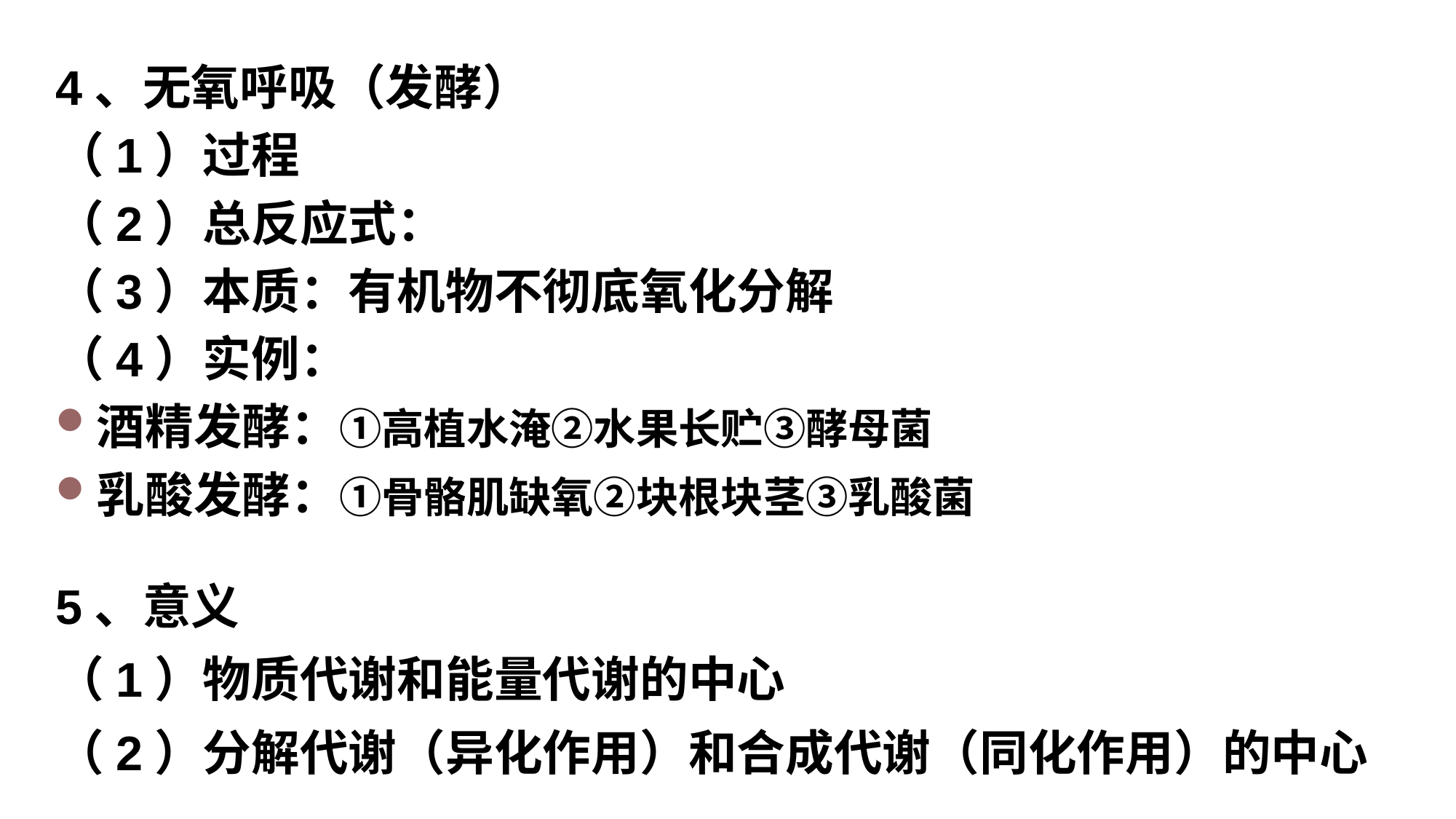

4、无氧呼吸（发酵）
（1）过程
（2）总反应式：
（3）本质：有机物不彻底氧化分解
（4）实例：
酒精发酵：①高植水淹②水果长贮③酵母菌
乳酸发酵：①骨骼肌缺氧②块根块茎③乳酸菌

5、意义
（1）物质代谢和能量代谢的中心
（2）分解代谢（异化作用）和合成代谢（同化作用）的中心